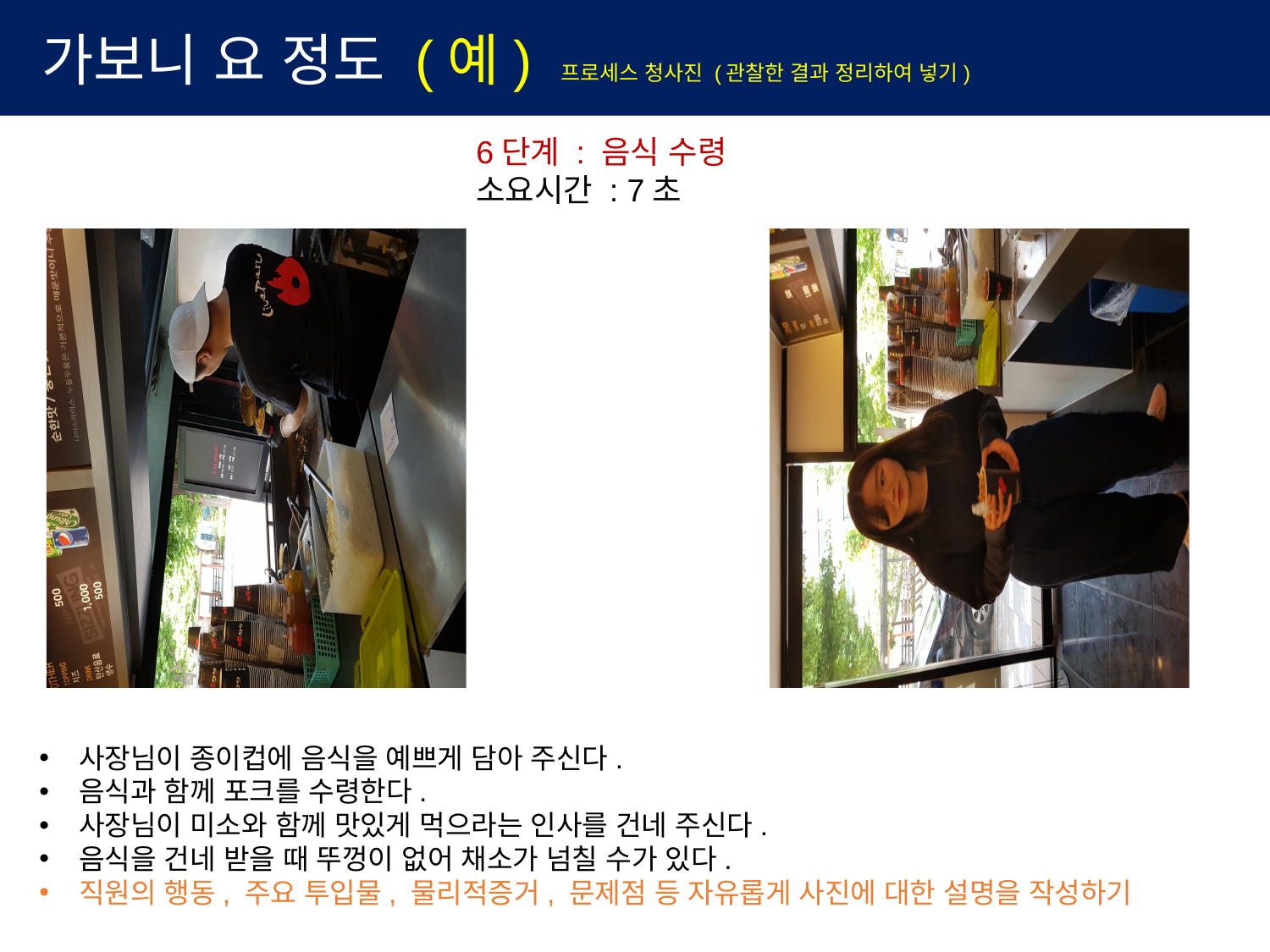

가보니 요 정도 (예) 프로세스 청사진 (관찰한 결과 정리하여 넣기)
6단계 : 음식 수령
소요시간 : 7초

사장님이 종이컵에 음식을 예쁘게 담아 주신다.
음식과 함께 포크를 수령한다.
사장님이 미소와 함께 맛있게 먹으라는 인사를 건네 주신다.
음식을 건네 받을 때 뚜껑이 없어 채소가 넘칠 수가 있다.
직원의 행동, 주요 투입물, 물리적증거, 문제점 등 자유롭게 사진에 대한 설명을 작성하기